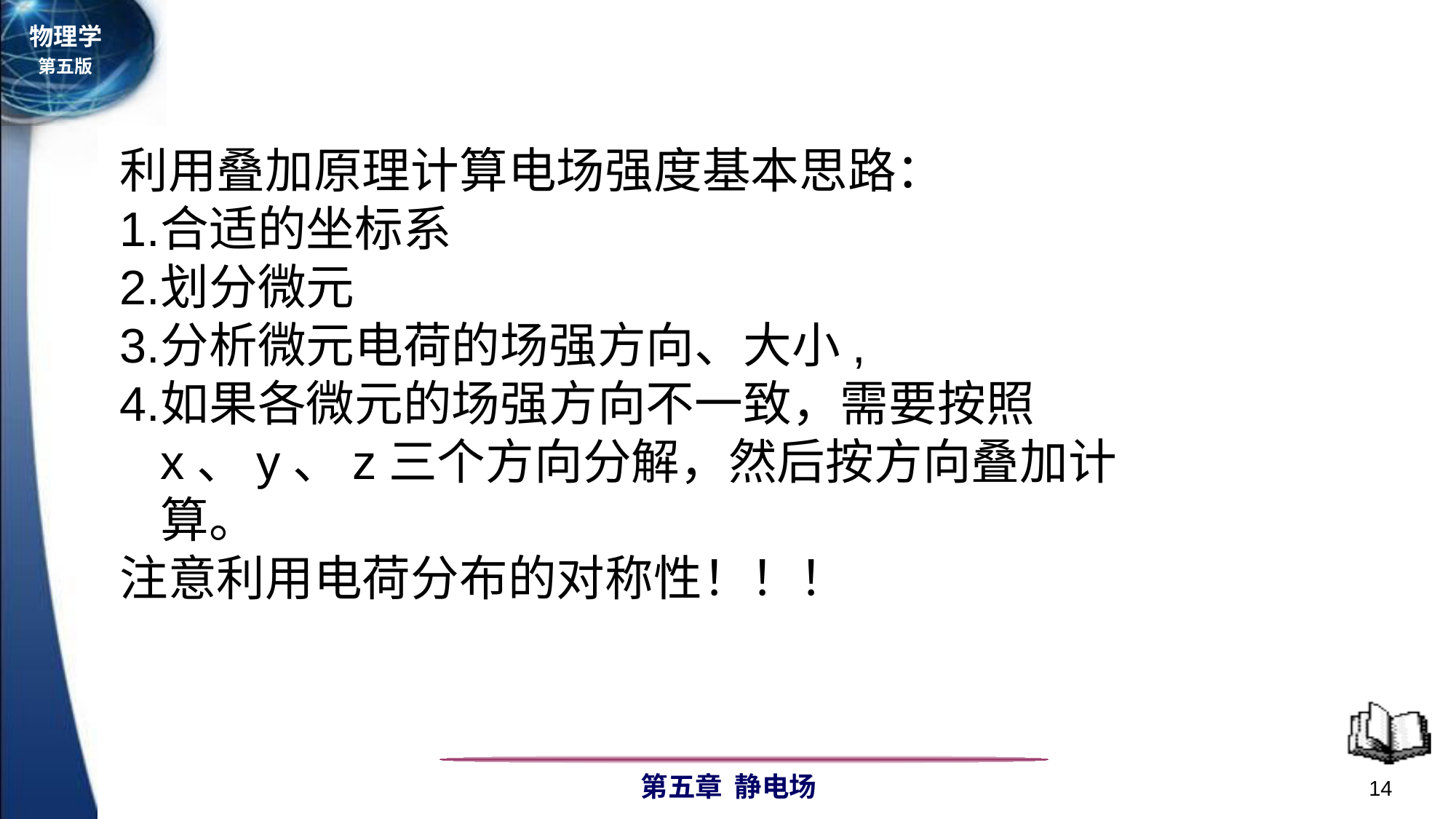

利用叠加原理计算电场强度基本思路：
合适的坐标系
划分微元
分析微元电荷的场强方向、大小,
如果各微元的场强方向不一致，需要按照x、y、z三个方向分解，然后按方向叠加计算。
注意利用电荷分布的对称性！！！
14